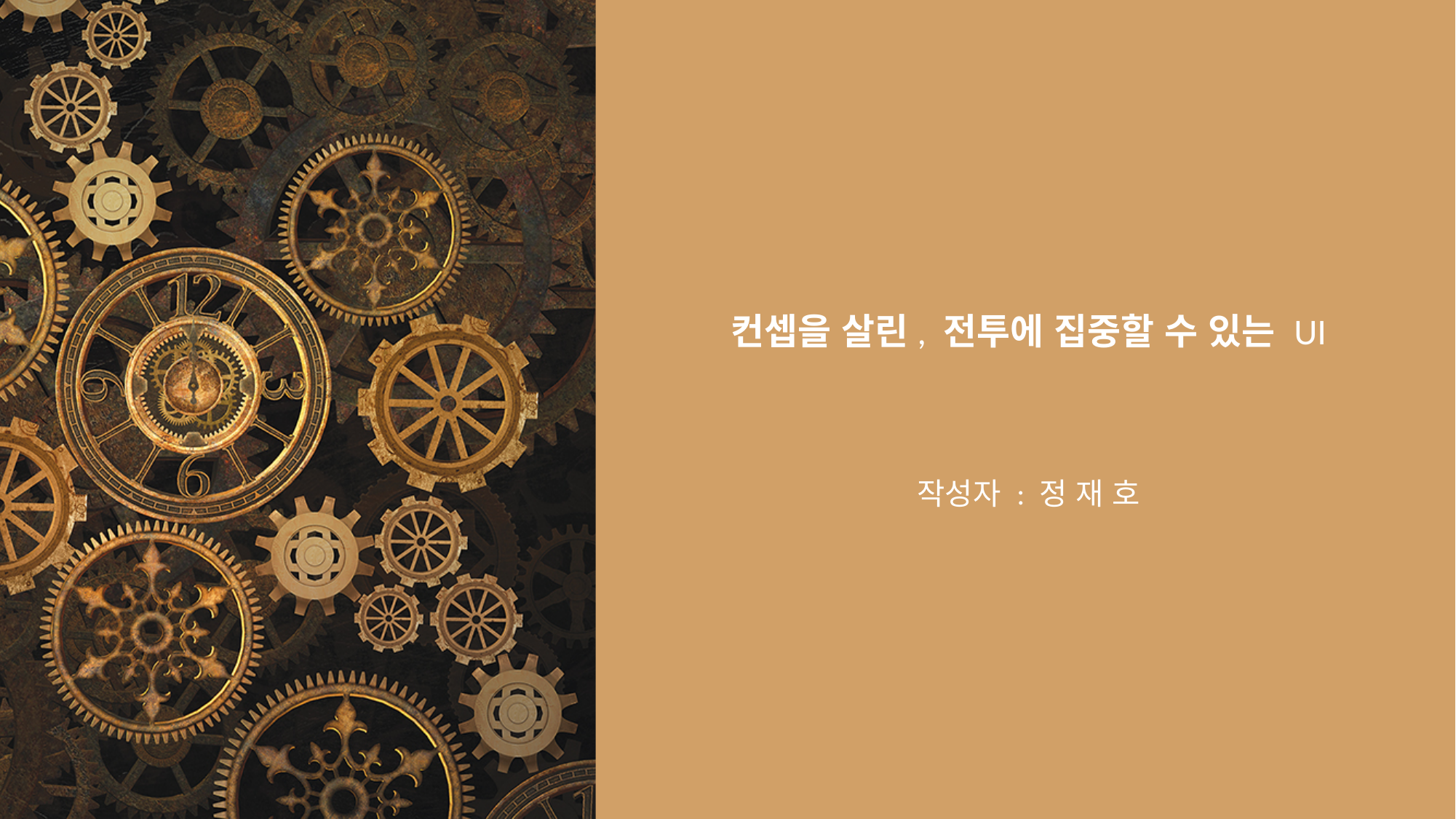

# 컨셉을 살린, 전투에 집중할 수 있는 UI
작성자 : 정 재 호